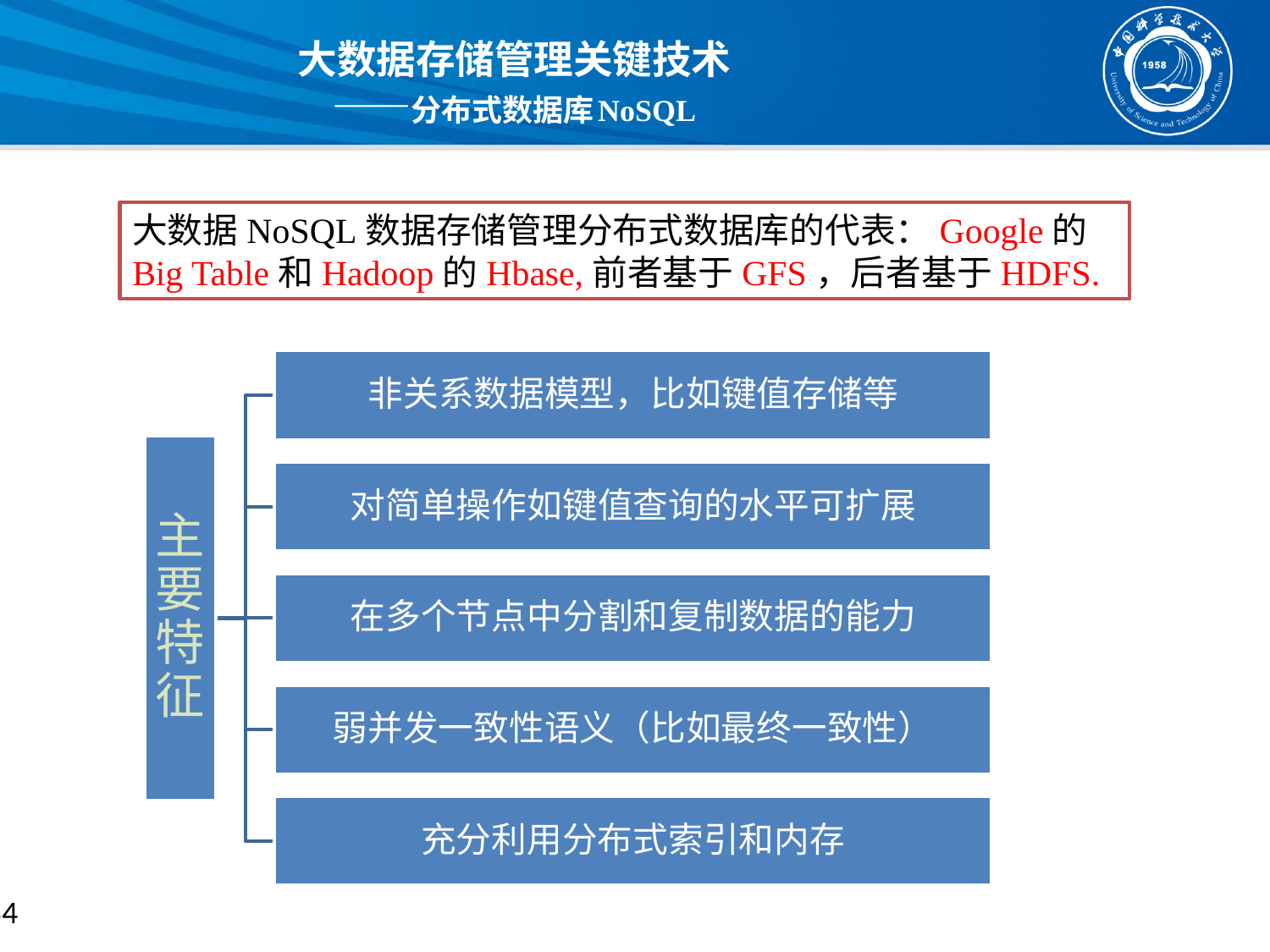

# 大数据存储管理关键技术 ——分布式数据库NoSQL
大数据NoSQL数据存储管理分布式数据库的代表：Google的Big Table和Hadoop的Hbase,前者基于GFS，后者基于HDFS.

主要特征
非关系数据模型，比如键值存储等
对简单操作如键值查询的水平可扩展
在多个节点中分割和复制数据的能力
弱并发一致性语义（比如最终一致性）
充分利用分布式索引和内存